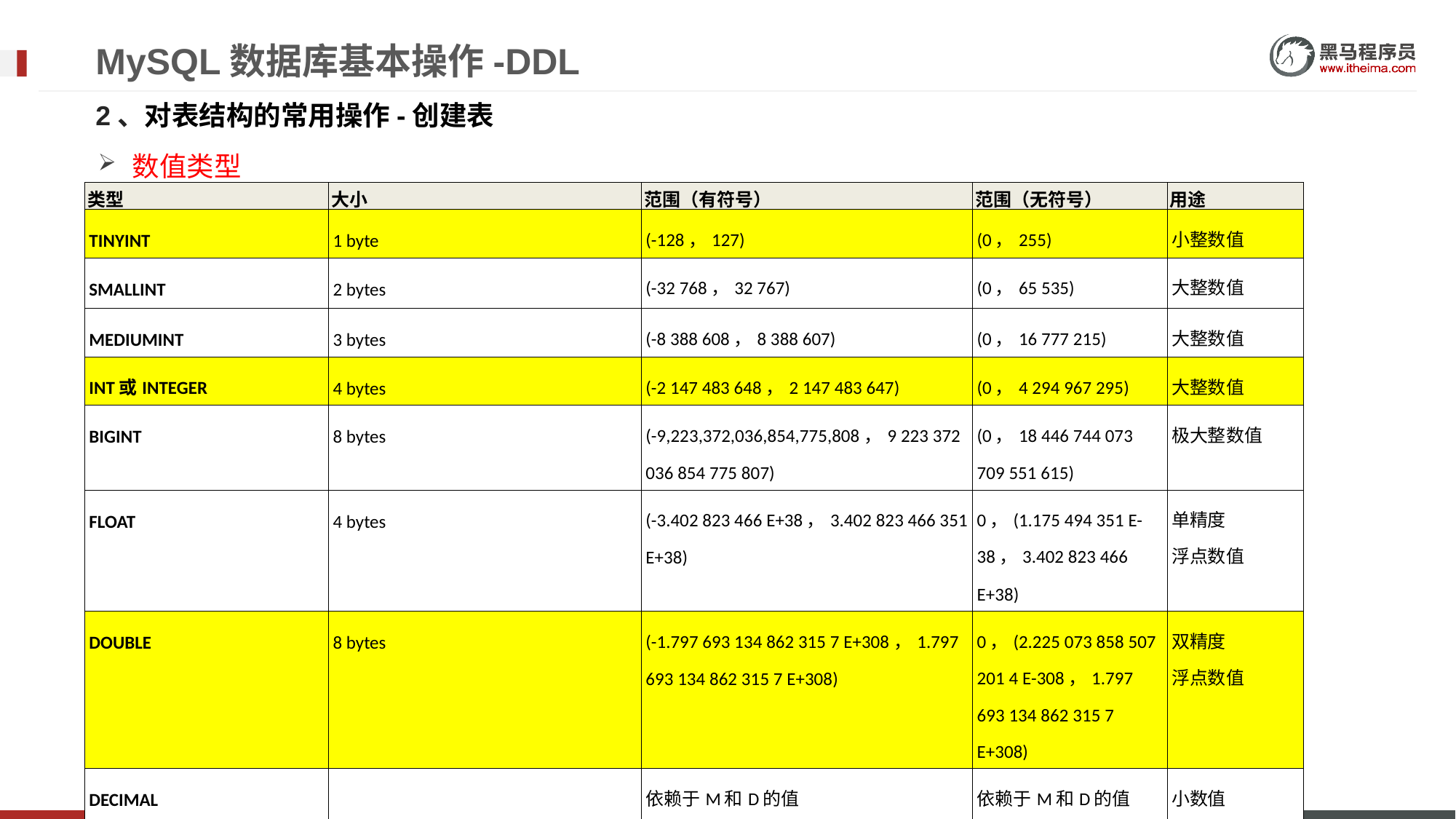

# MySQL数据库基本操作-DDL
2、对表结构的常用操作-创建表

数值类型
| 类型 | 大小 | 范围（有符号） | 范围（无符号） | 用途 |
| --- | --- | --- | --- | --- |
| TINYINT | 1 byte | (-128，127) | (0，255) | 小整数值 |
| SMALLINT | 2 bytes | (-32 768，32 767) | (0，65 535) | 大整数值 |
| MEDIUMINT | 3 bytes | (-8 388 608，8 388 607) | (0，16 777 215) | 大整数值 |
| INT或INTEGER | 4 bytes | (-2 147 483 648，2 147 483 647) | (0，4 294 967 295) | 大整数值 |
| BIGINT | 8 bytes | (-9,223,372,036,854,775,808，9 223 372 036 854 775 807) | (0，18 446 744 073 709 551 615) | 极大整数值 |
| FLOAT | 4 bytes | (-3.402 823 466 E+38，3.402 823 466 351 E+38) | 0，(1.175 494 351 E-38，3.402 823 466 E+38) | 单精度 浮点数值 |
| DOUBLE | 8 bytes | (-1.797 693 134 862 315 7 E+308，1.797 693 134 862 315 7 E+308) | 0，(2.225 073 858 507 201 4 E-308，1.797 693 134 862 315 7 E+308) | 双精度 浮点数值 |
| DECIMAL |  | 依赖于M和D的值 | 依赖于M和D的值 | 小数值 |